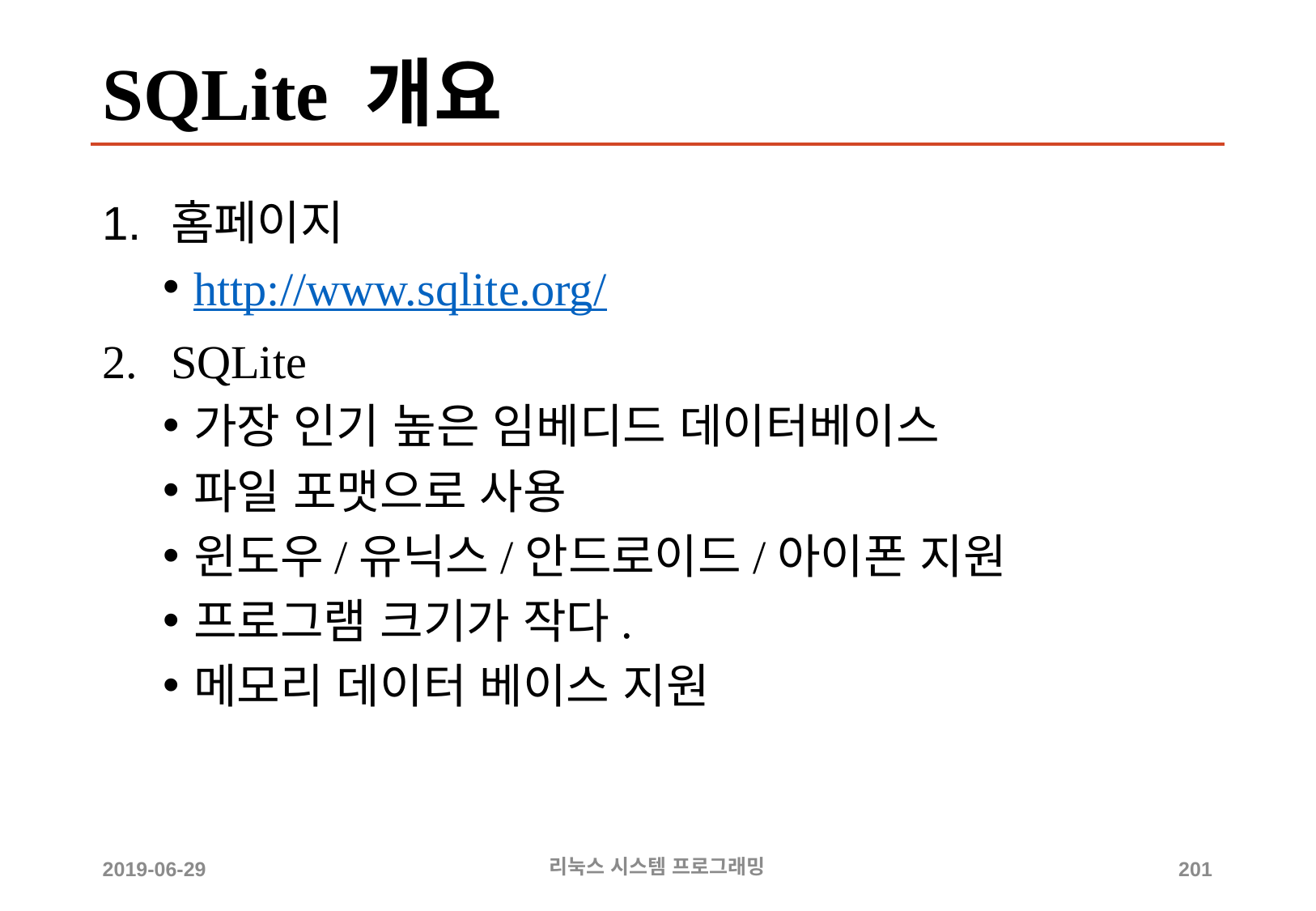

# SQLite 개요
홈페이지
http://www.sqlite.org/
SQLite
가장 인기 높은 임베디드 데이터베이스
파일 포맷으로 사용
윈도우/유닉스/안드로이드/아이폰 지원
프로그램 크기가 작다.
메모리 데이터 베이스 지원
2019-06-29
리눅스 시스템 프로그래밍
201